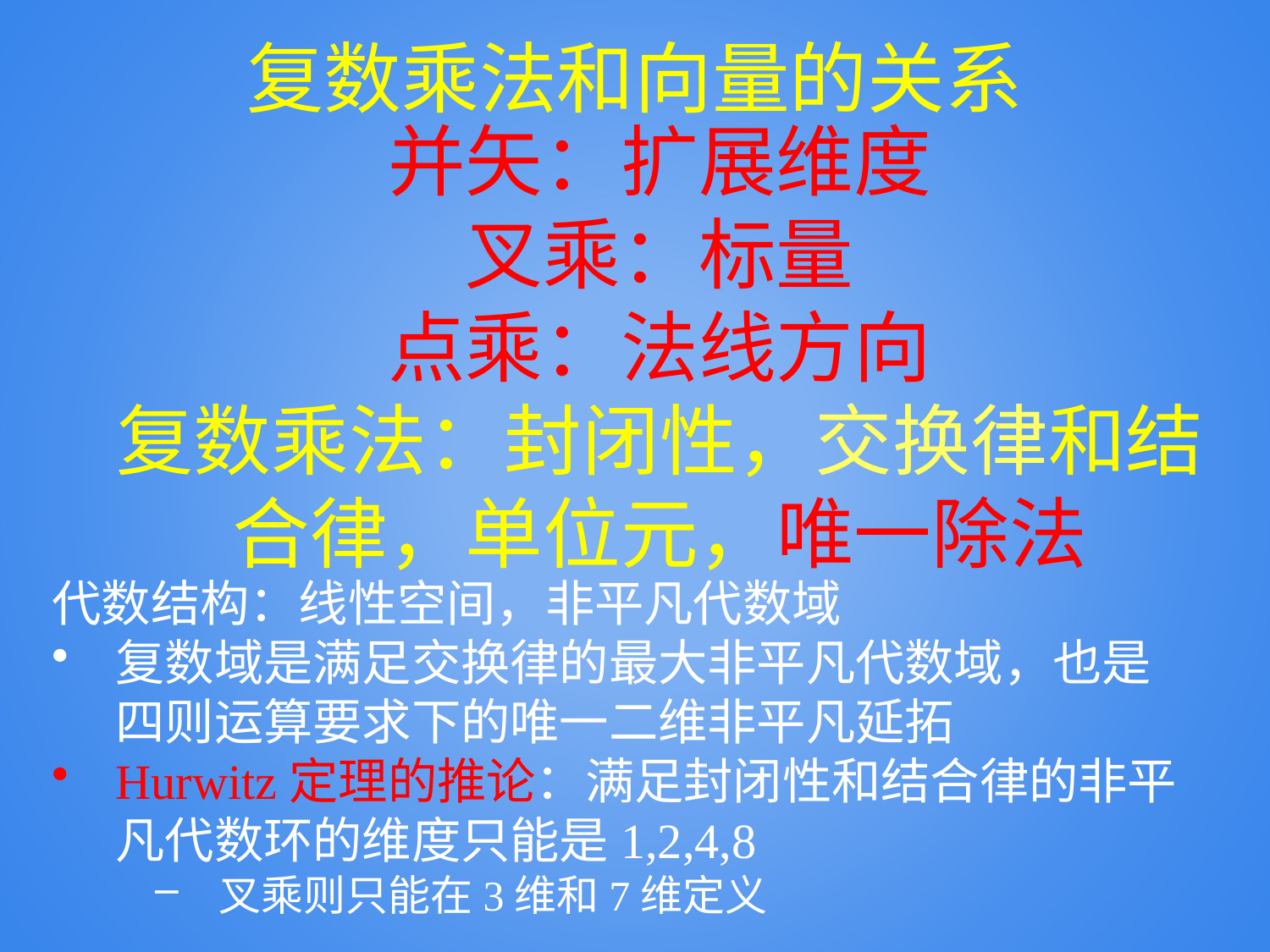

# 复数乘法和向量的关系
并矢：扩展维度
叉乘：标量
点乘：法线方向
复数乘法：封闭性，交换律和结合律，单位元，唯一除法
代数结构：线性空间，非平凡代数域
复数域是满足交换律的最大非平凡代数域，也是四则运算要求下的唯一二维非平凡延拓
Hurwitz定理的推论：满足封闭性和结合律的非平凡代数环的维度只能是1,2,4,8
叉乘则只能在3维和7维定义